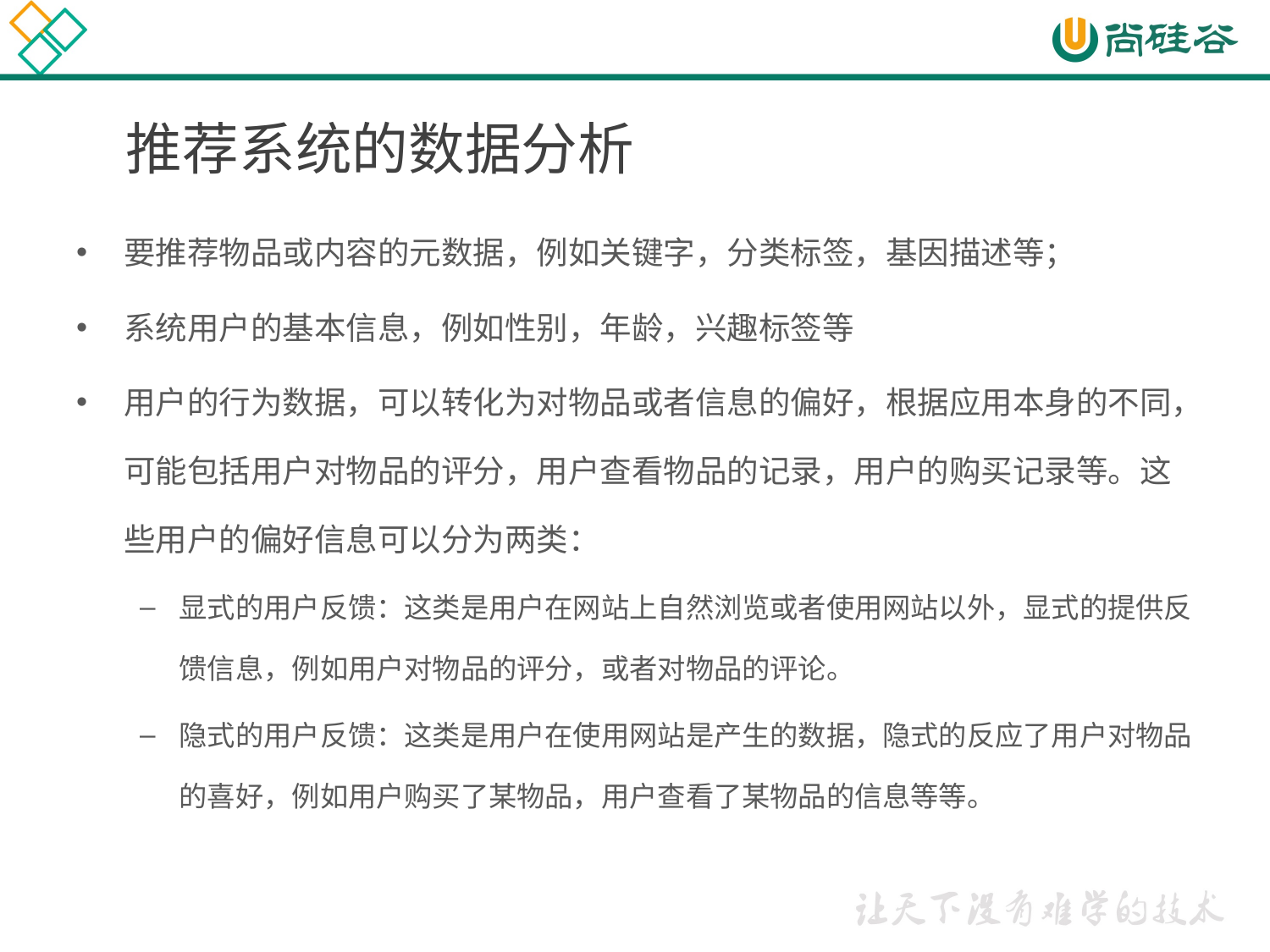

# 推荐系统的数据分析
要推荐物品或内容的元数据，例如关键字，分类标签，基因描述等；
系统用户的基本信息，例如性别，年龄，兴趣标签等
用户的行为数据，可以转化为对物品或者信息的偏好，根据应用本身的不同，可能包括用户对物品的评分，用户查看物品的记录，用户的购买记录等。这些用户的偏好信息可以分为两类：
显式的用户反馈：这类是用户在网站上自然浏览或者使用网站以外，显式的提供反馈信息，例如用户对物品的评分，或者对物品的评论。
隐式的用户反馈：这类是用户在使用网站是产生的数据，隐式的反应了用户对物品的喜好，例如用户购买了某物品，用户查看了某物品的信息等等。